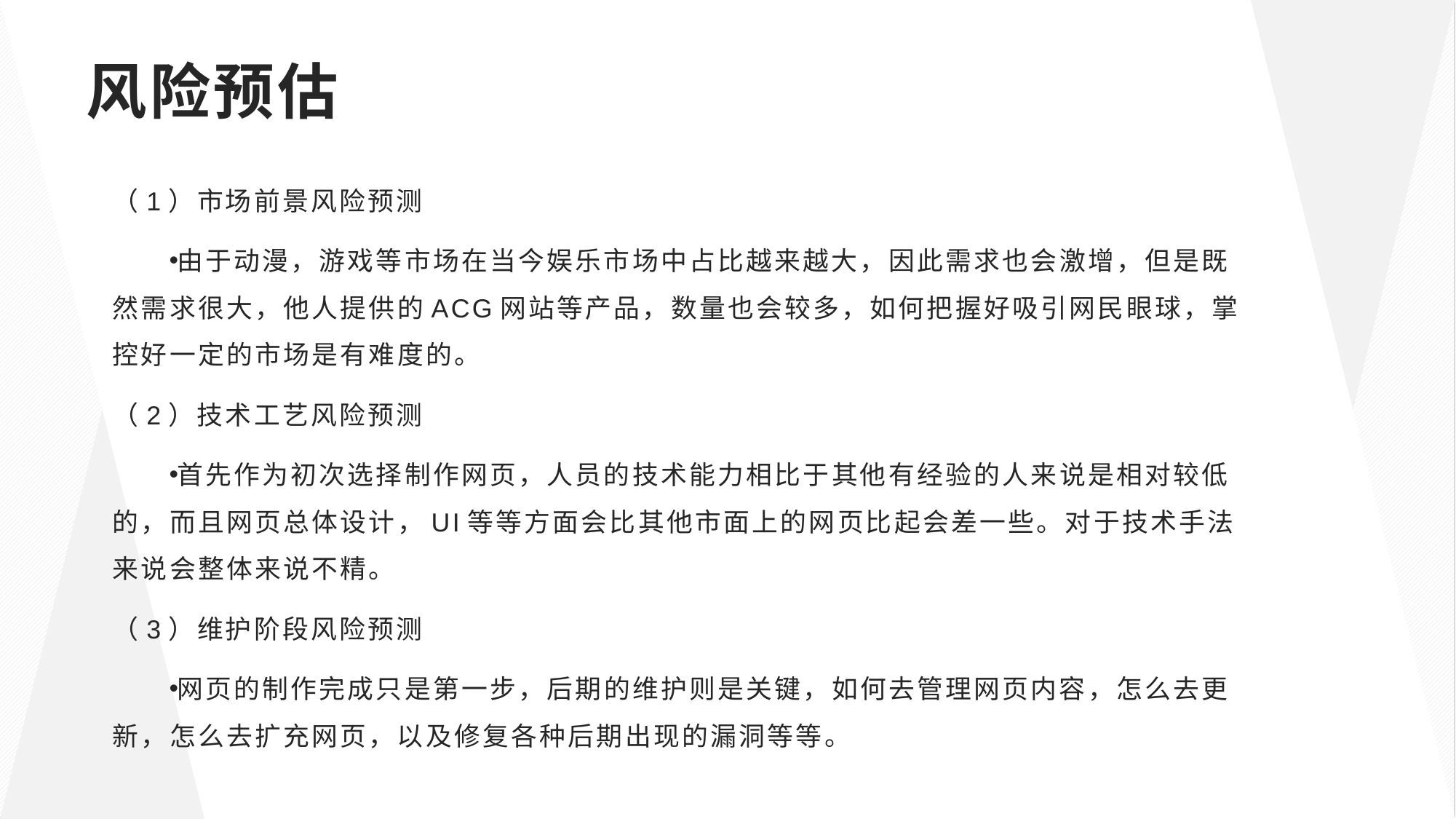

# 风险预估
（1）市场前景风险预测
由于动漫，游戏等市场在当今娱乐市场中占比越来越大，因此需求也会激增，但是既然需求很大，他人提供的ACG网站等产品，数量也会较多，如何把握好吸引网民眼球，掌控好一定的市场是有难度的。
（2）技术工艺风险预测
首先作为初次选择制作网页，人员的技术能力相比于其他有经验的人来说是相对较低的，而且网页总体设计，UI等等方面会比其他市面上的网页比起会差一些。对于技术手法来说会整体来说不精。
（3）维护阶段风险预测
网页的制作完成只是第一步，后期的维护则是关键，如何去管理网页内容，怎么去更新，怎么去扩充网页，以及修复各种后期出现的漏洞等等。